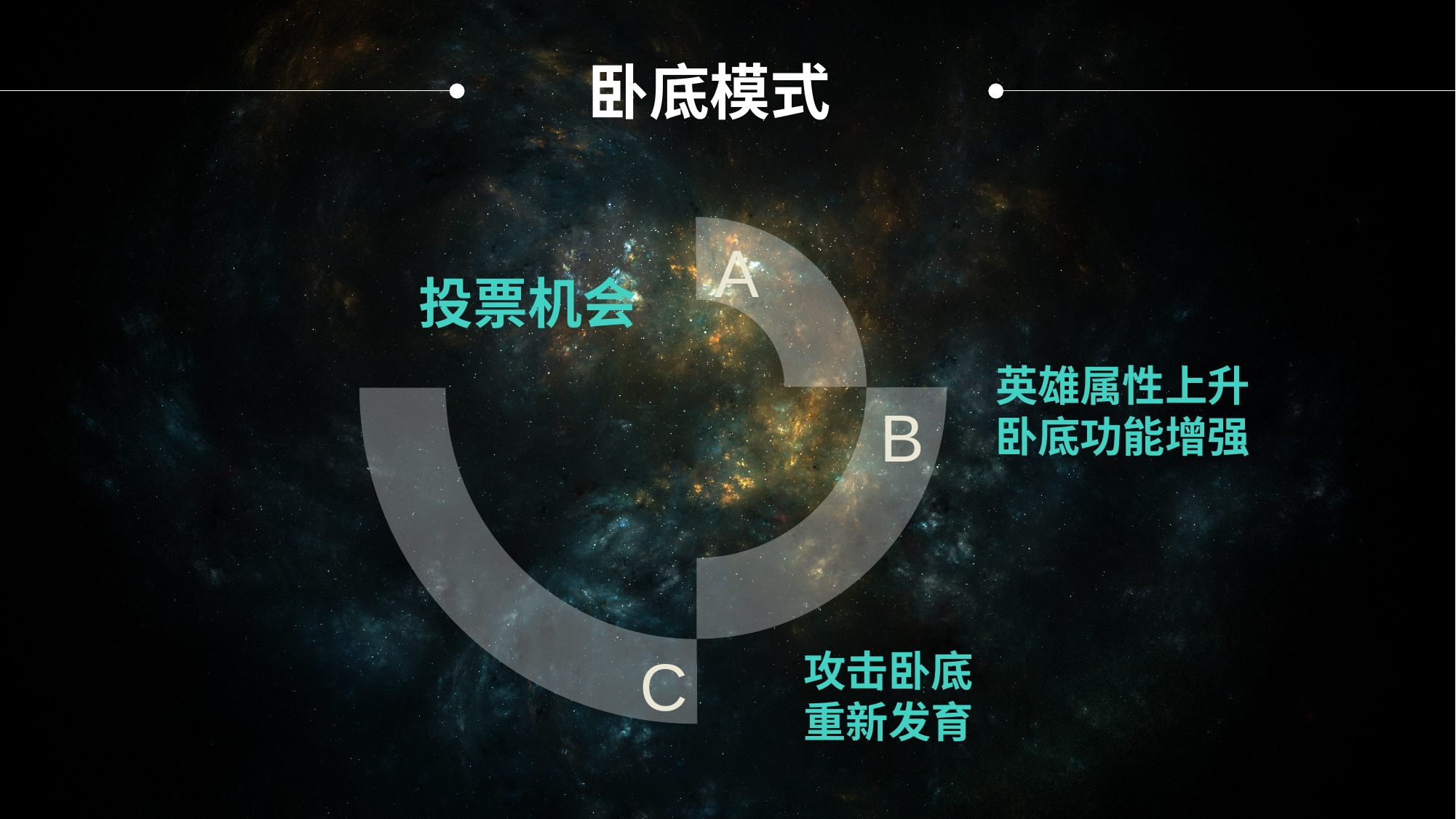

卧底模式

A
投票机会
英雄属性上升
卧底功能增强

B
攻击卧底
重新发育
C